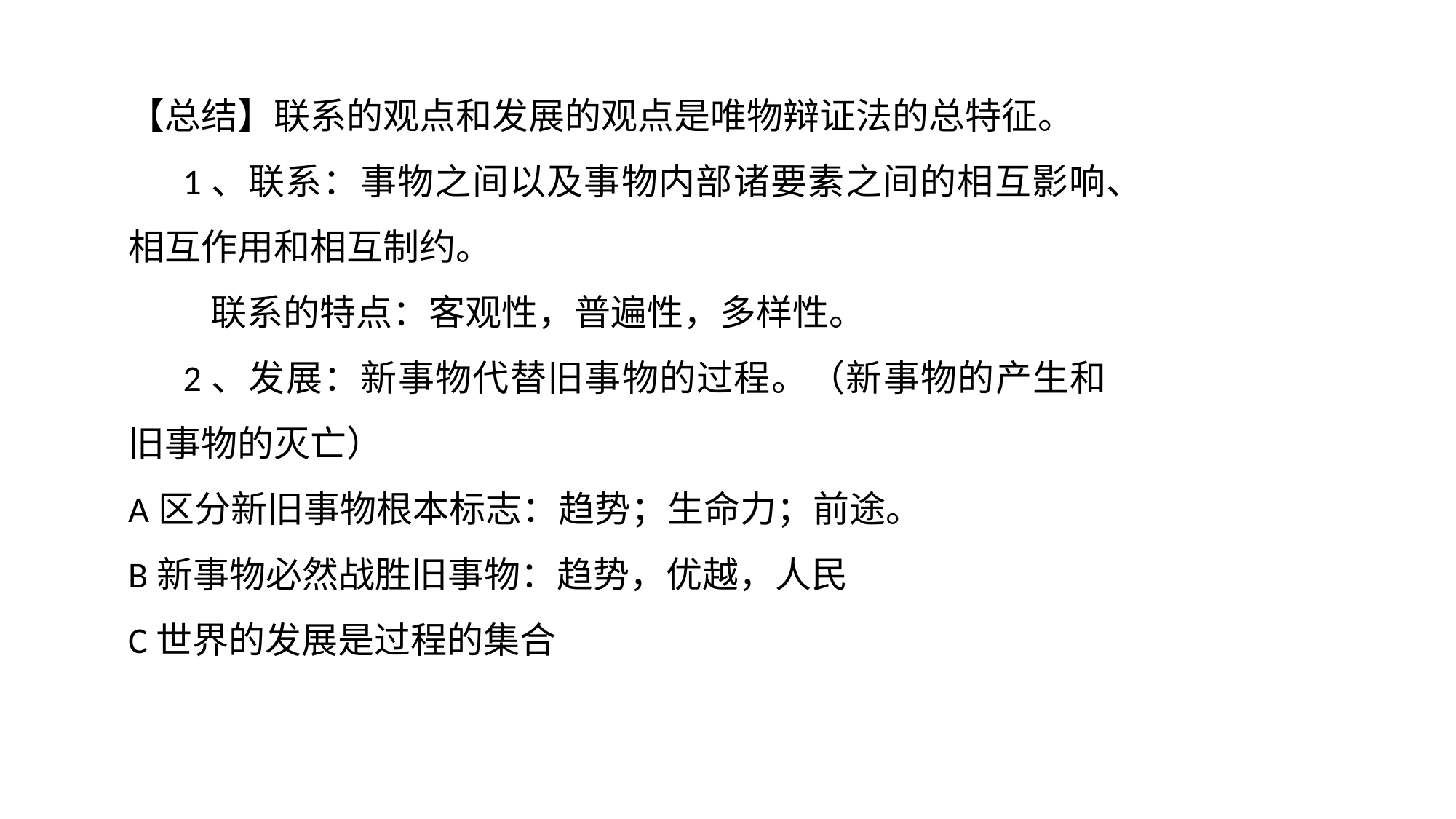

【总结】联系的观点和发展的观点是唯物辩证法的总特征。
      1、联系：事物之间以及事物内部诸要素之间的相互影响、相互作用和相互制约。
         联系的特点：客观性，普遍性，多样性。
      2、发展：新事物代替旧事物的过程。（新事物的产生和旧事物的灭亡）
A区分新旧事物根本标志：趋势；生命力；前途。
B新事物必然战胜旧事物：趋势，优越，人民
C世界的发展是过程的集合